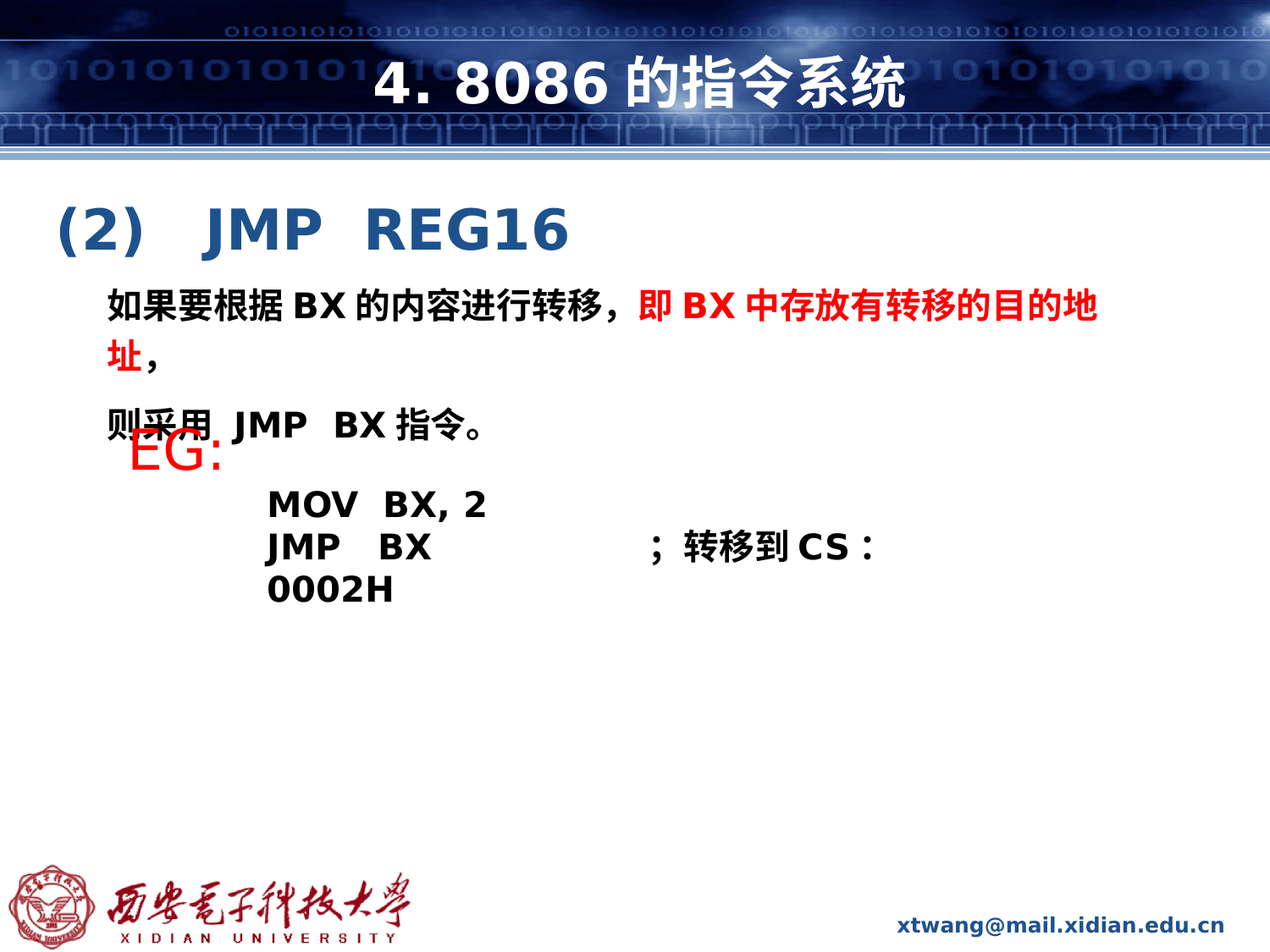

# 4. 8086的指令系统
(2)   JMP  REG16
如果要根据BX的内容进行转移，即BX中存放有转移的目的地址，
则采用	JMP  BX指令。
EG:
MOV  BX, 2
JMP   BX 		；转移到CS：0002H